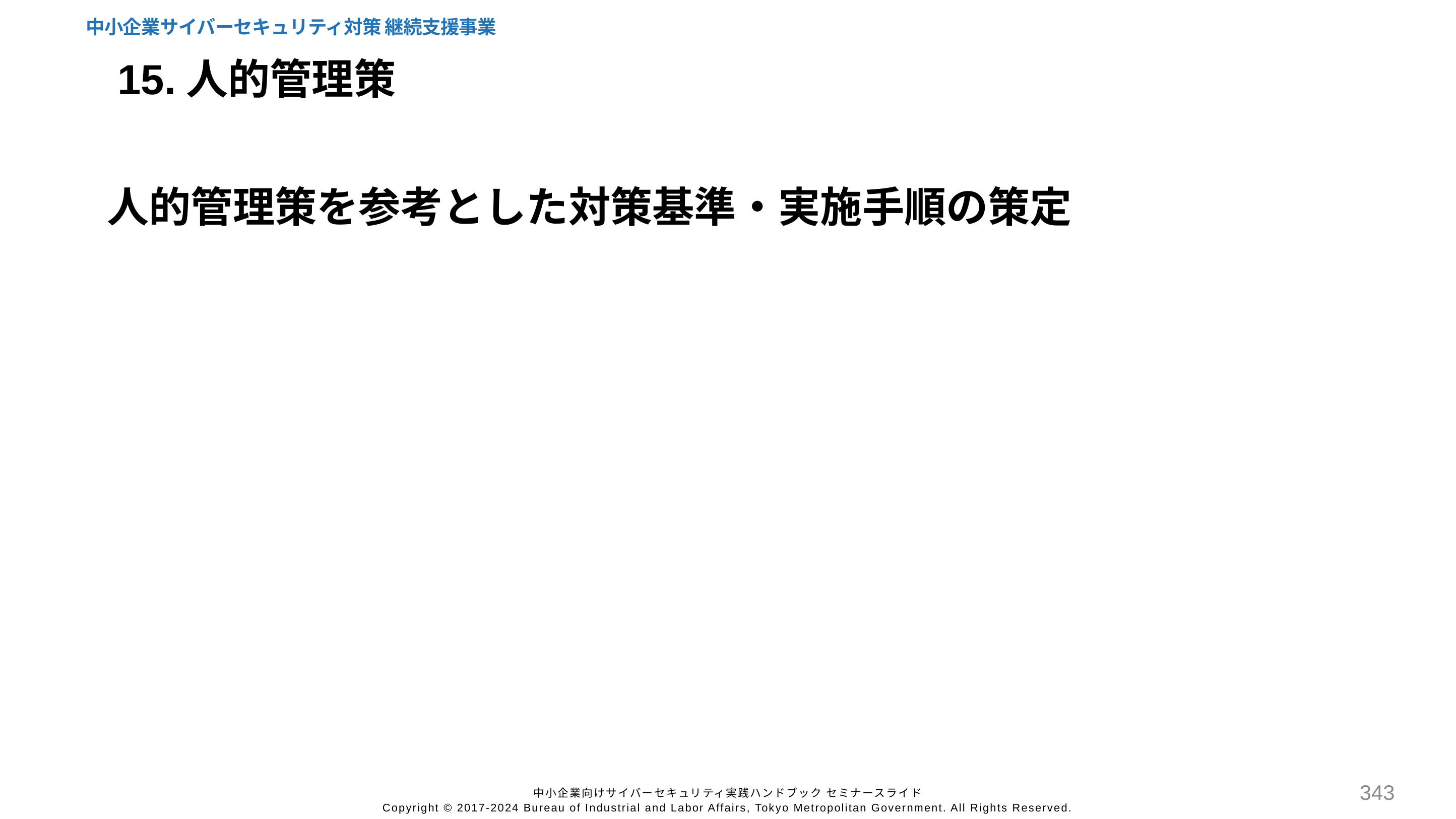

中小企業サイバーセキュリティ対策 継続支援事業
15.人的管理策

人的管理策を参考とした対策基準・実施手順の策定
343